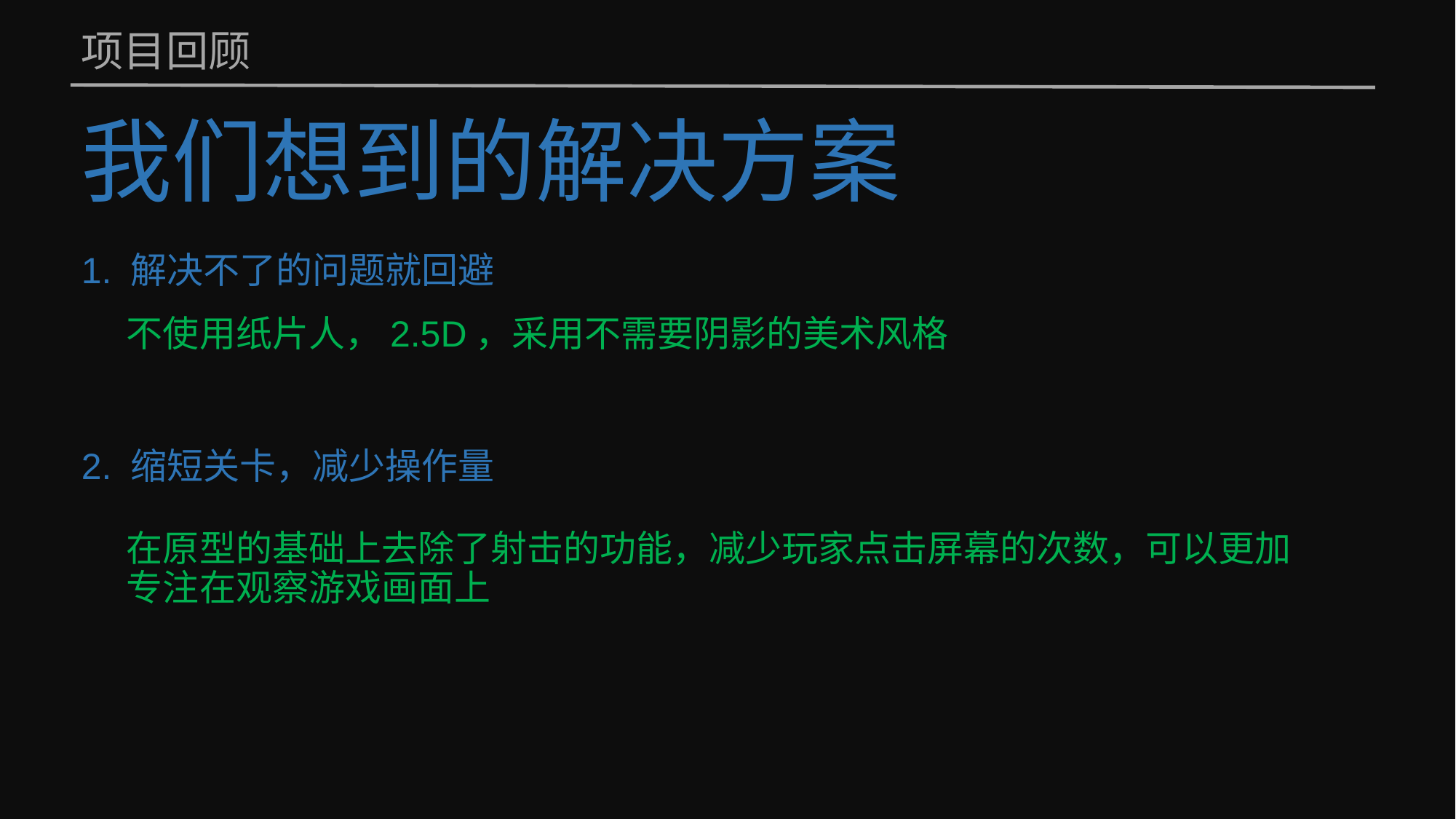

项目回顾
# 我们想到的解决方案
1. 解决不了的问题就回避
不使用纸片人，2.5D，采用不需要阴影的美术风格

2. 缩短关卡，减少操作量
在原型的基础上去除了射击的功能，减少玩家点击屏幕的次数，可以更加专注在观察游戏画面上